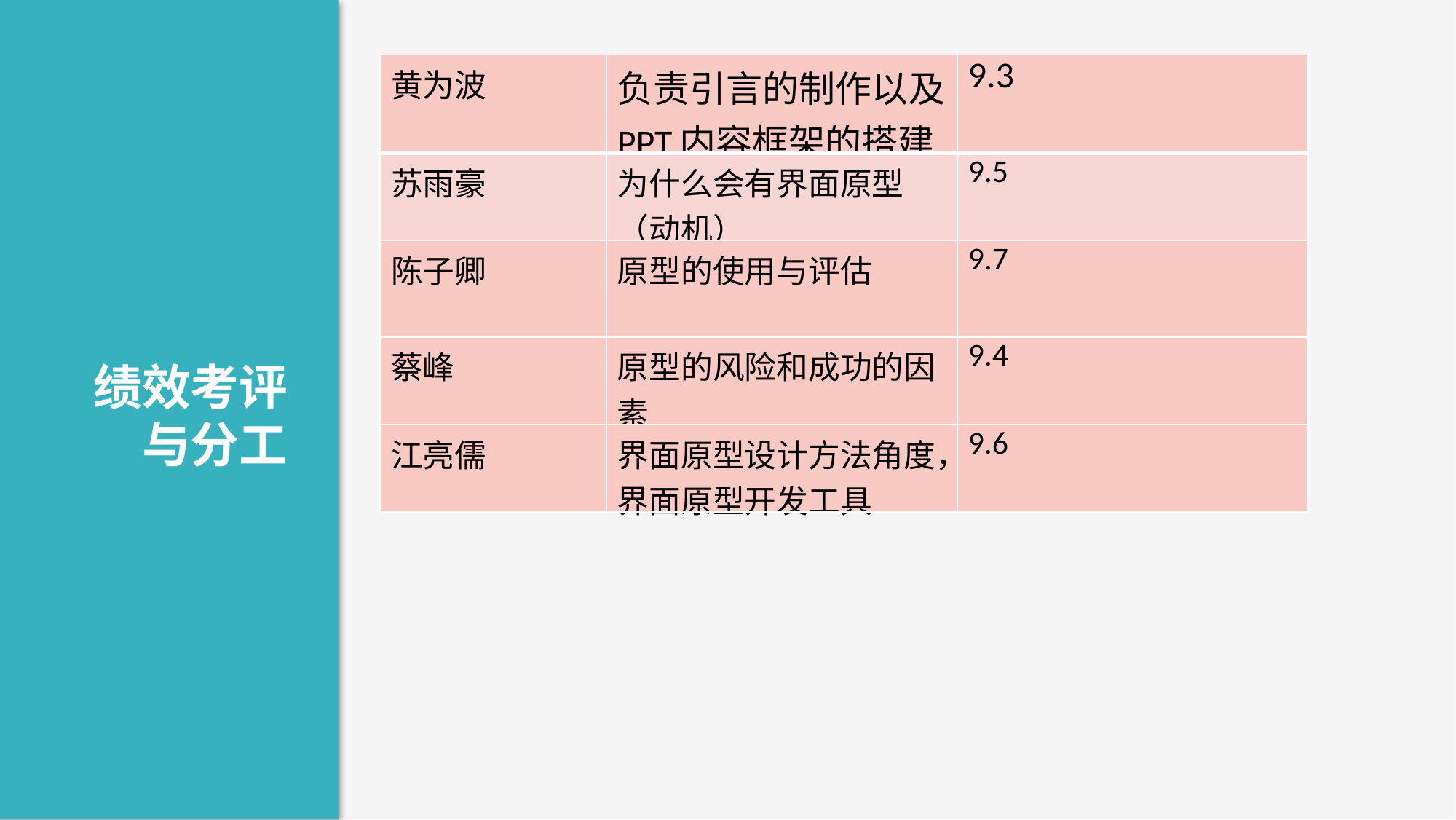

| 黄为波 | 负责引言的制作以及PPT内容框架的搭建 | 9.3 |
| --- | --- | --- |
| 苏雨豪 | 为什么会有界面原型（动机） | 9.5 |
| 陈子卿 | 原型的使用与评估 | 9.7 |
| 蔡峰 | 原型的风险和成功的因素 | 9.4 |
| 江亮儒 | 界面原型设计方法角度，界面原型开发工具 | 9.6 |
绩效考评与分工